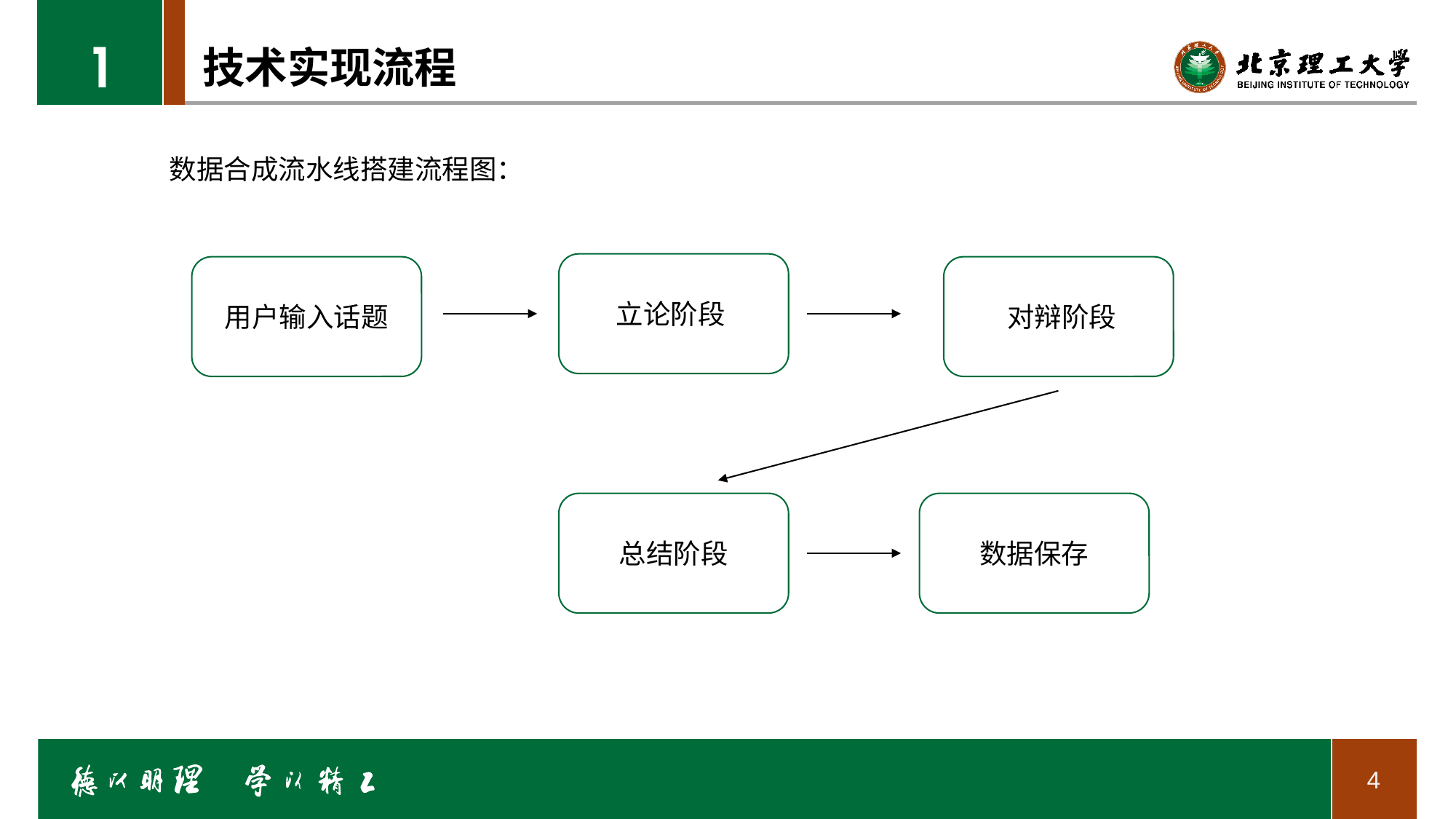

1
# 技术实现流程
数据合成流水线搭建流程图：
立论阶段
用户输入话题
 对辩阶段
数据保存
总结阶段